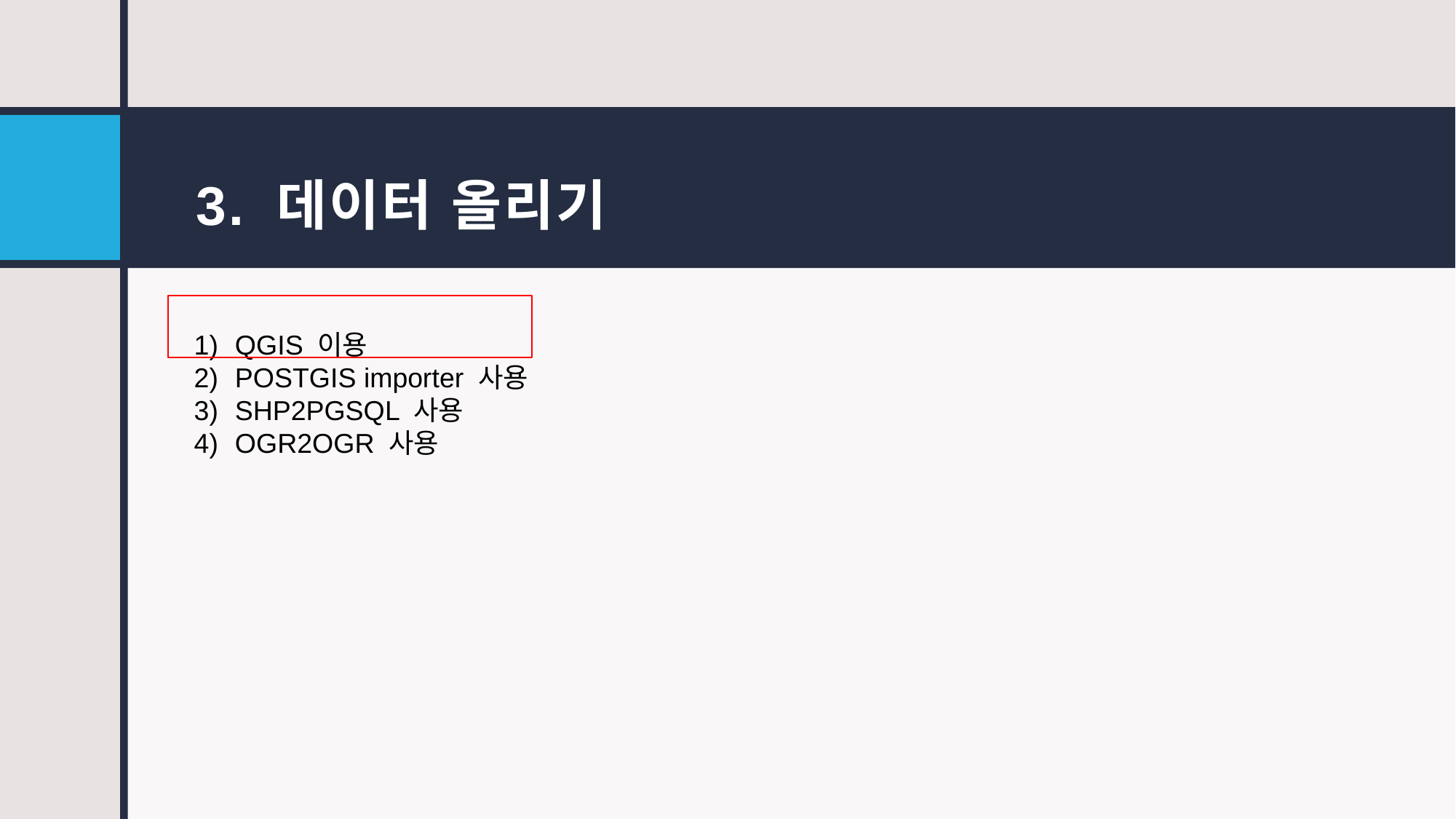

# 3. 데이터 올리기

QGIS 이용
POSTGIS importer 사용
SHP2PGSQL 사용
OGR2OGR 사용